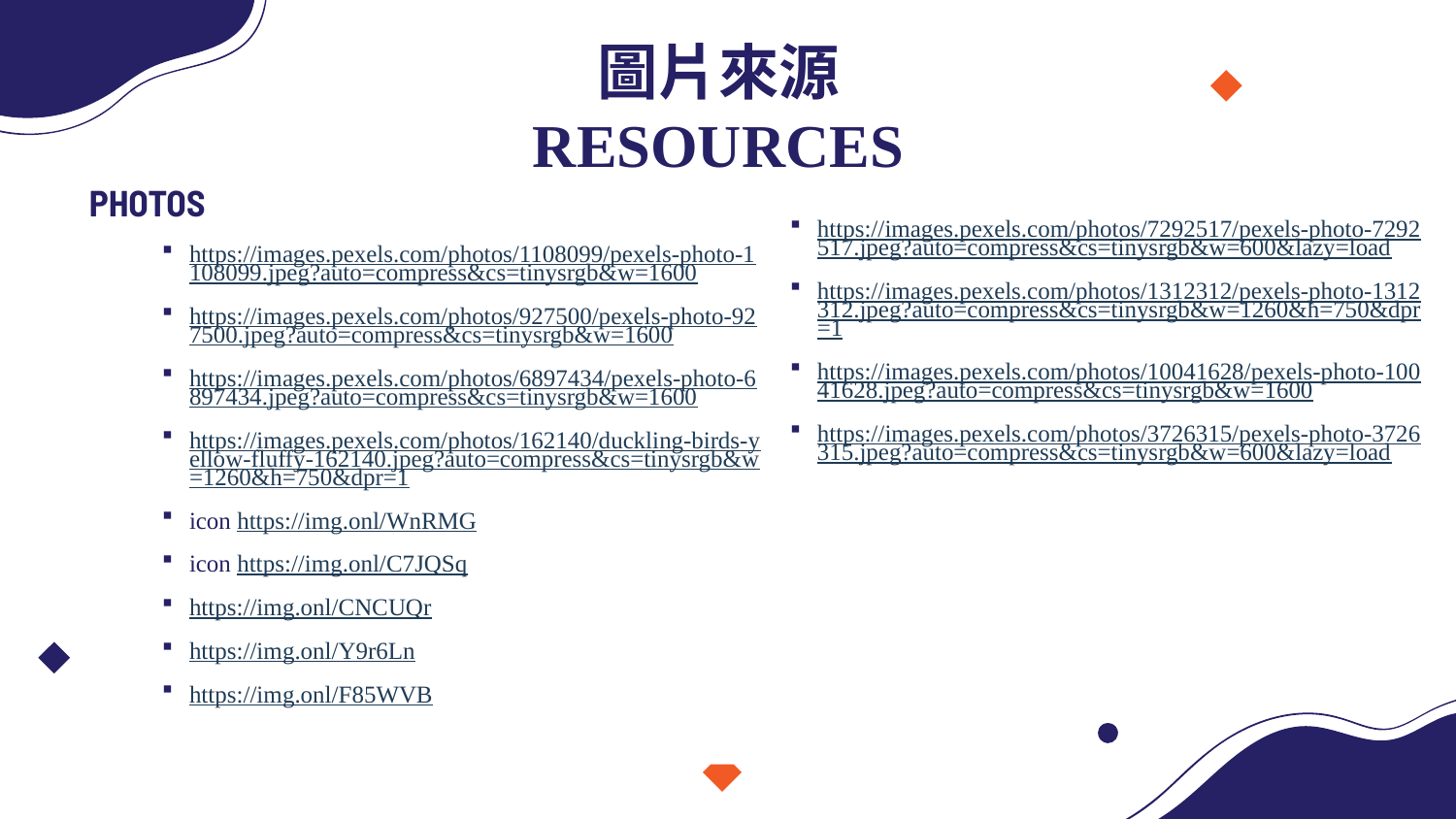

# 圖片來源 RESOURCES
PHOTOS
https://images.pexels.com/photos/1108099/pexels-photo-1108099.jpeg?auto=compress&cs=tinysrgb&w=1600
https://images.pexels.com/photos/927500/pexels-photo-927500.jpeg?auto=compress&cs=tinysrgb&w=1600
https://images.pexels.com/photos/6897434/pexels-photo-6897434.jpeg?auto=compress&cs=tinysrgb&w=1600
https://images.pexels.com/photos/162140/duckling-birds-yellow-fluffy-162140.jpeg?auto=compress&cs=tinysrgb&w=1260&h=750&dpr=1
icon https://img.onl/WnRMG
icon https://img.onl/C7JQSq
https://img.onl/CNCUQr
https://img.onl/Y9r6Ln
https://img.onl/F85WVB

https://images.pexels.com/photos/7292517/pexels-photo-7292517.jpeg?auto=compress&cs=tinysrgb&w=600&lazy=load
https://images.pexels.com/photos/1312312/pexels-photo-1312312.jpeg?auto=compress&cs=tinysrgb&w=1260&h=750&dpr=1
https://images.pexels.com/photos/10041628/pexels-photo-10041628.jpeg?auto=compress&cs=tinysrgb&w=1600
https://images.pexels.com/photos/3726315/pexels-photo-3726315.jpeg?auto=compress&cs=tinysrgb&w=600&lazy=load